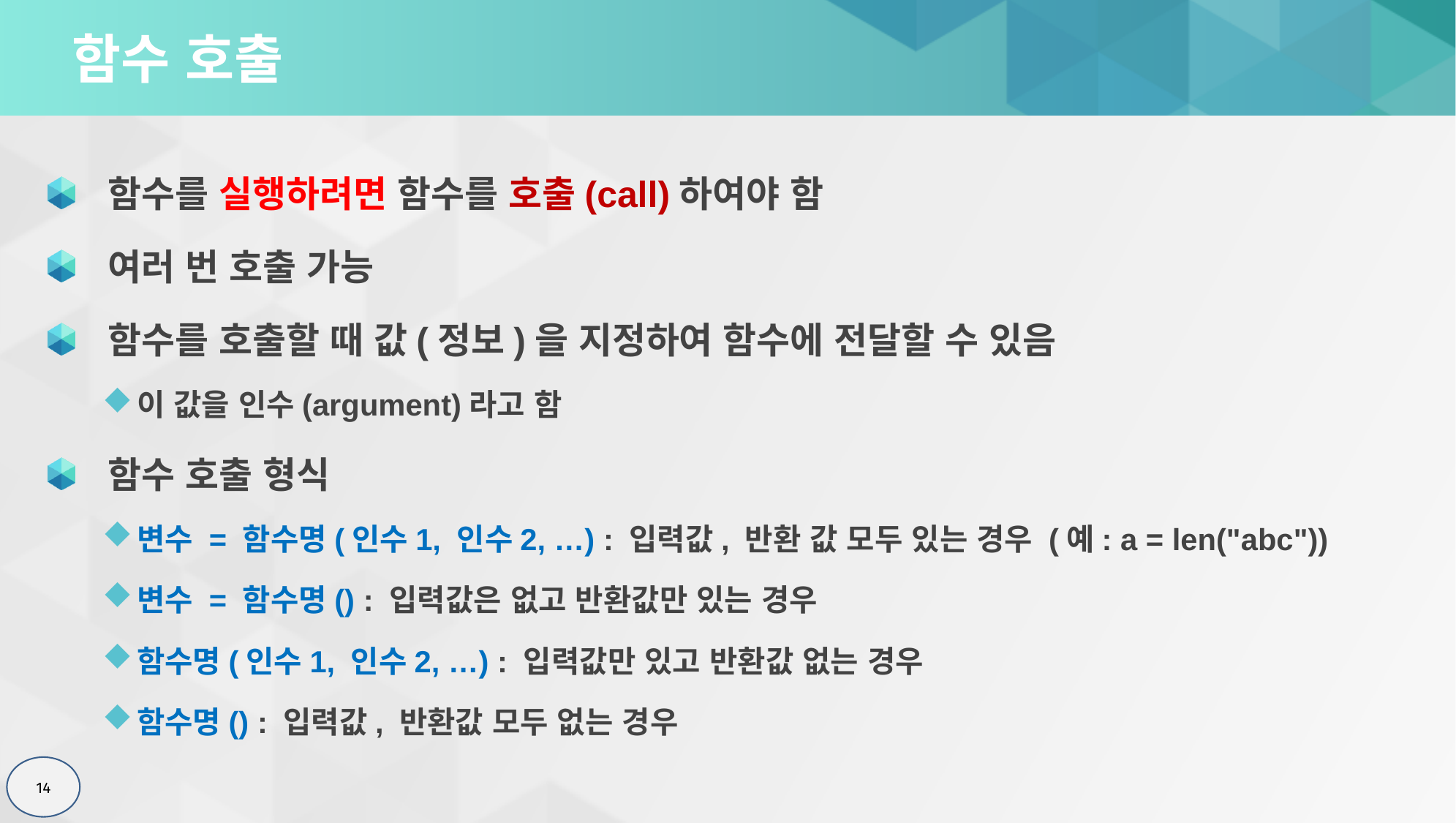

# 함수 호출
 함수를 실행하려면 함수를 호출(call)하여야 함
 여러 번 호출 가능
 함수를 호출할 때 값(정보)을 지정하여 함수에 전달할 수 있음
이 값을 인수(argument)라고 함
 함수 호출 형식
변수 = 함수명(인수1, 인수2, …) : 입력값, 반환 값 모두 있는 경우 (예: a = len("abc"))
변수 = 함수명() : 입력값은 없고 반환값만 있는 경우
함수명(인수1, 인수2, …) : 입력값만 있고 반환값 없는 경우
함수명() : 입력값, 반환값 모두 없는 경우